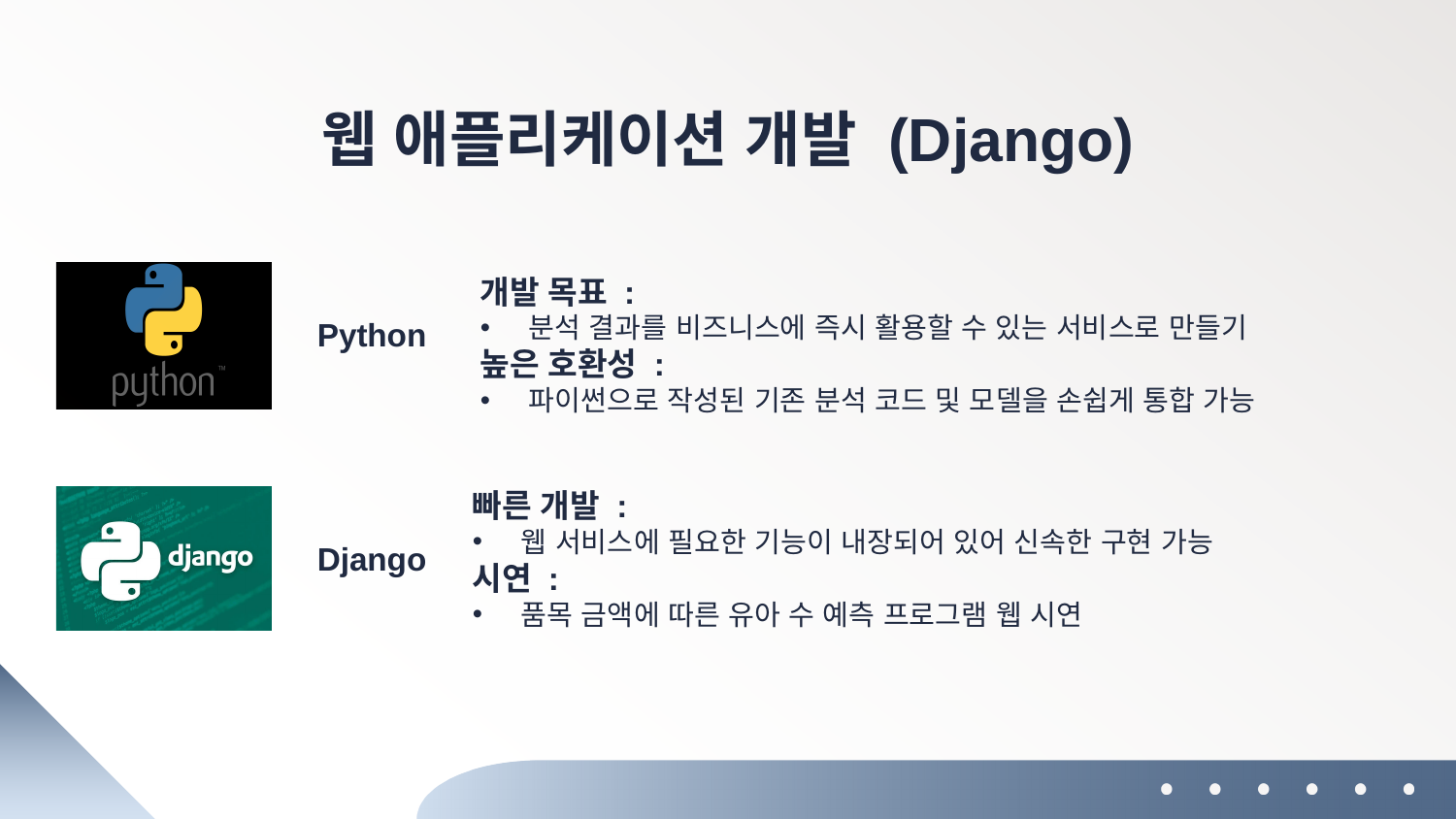

# 웹 애플리케이션 개발 (Django)
개발 목표 :
분석 결과를 비즈니스에 즉시 활용할 수 있는 서비스로 만들기
높은 호환성 :
파이썬으로 작성된 기존 분석 코드 및 모델을 손쉽게 통합 가능

Python
빠른 개발 :
웹 서비스에 필요한 기능이 내장되어 있어 신속한 구현 가능
시연 :
품목 금액에 따른 유아 수 예측 프로그램 웹 시연

Django